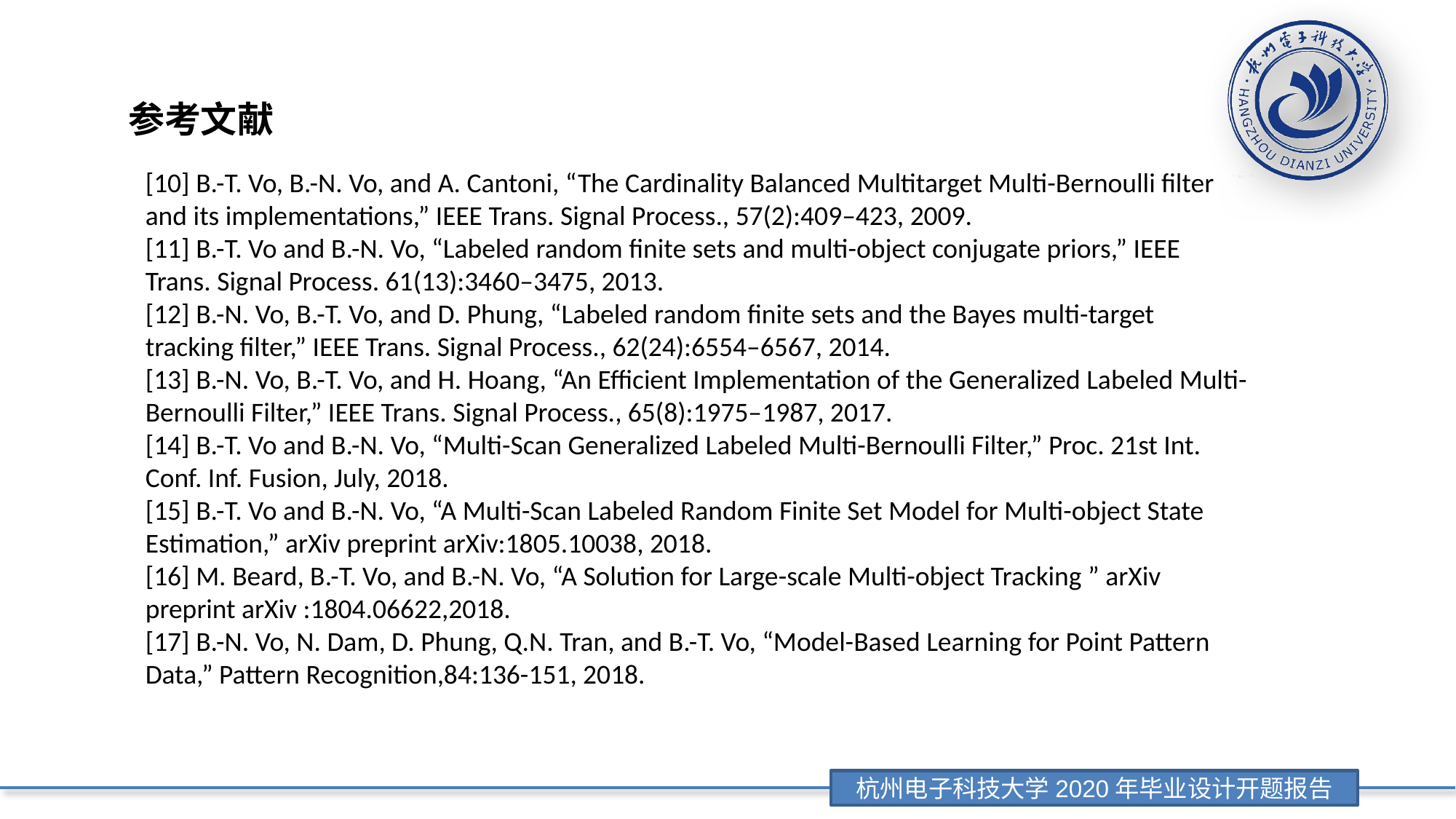

参考文献
[10] B.-T. Vo, B.-N. Vo, and A. Cantoni, “The Cardinality Balanced Multitarget Multi-Bernoulli filter and its implementations,” IEEE Trans. Signal Process., 57(2):409–423, 2009.
[11] B.-T. Vo and B.-N. Vo, “Labeled random finite sets and multi-object conjugate priors,” IEEE Trans. Signal Process. 61(13):3460–3475, 2013.
[12] B.-N. Vo, B.-T. Vo, and D. Phung, “Labeled random finite sets and the Bayes multi-target tracking filter,” IEEE Trans. Signal Process., 62(24):6554–6567, 2014.
[13] B.-N. Vo, B.-T. Vo, and H. Hoang, “An Efficient Implementation of the Generalized Labeled Multi-Bernoulli Filter,” IEEE Trans. Signal Process., 65(8):1975–1987, 2017.
[14] B.-T. Vo and B.-N. Vo, “Multi-Scan Generalized Labeled Multi-Bernoulli Filter,” Proc. 21st Int. Conf. Inf. Fusion, July, 2018.
[15] B.-T. Vo and B.-N. Vo, “A Multi-Scan Labeled Random Finite Set Model for Multi-object State Estimation,” arXiv preprint arXiv:1805.10038, 2018.
[16] M. Beard, B.-T. Vo, and B.-N. Vo, “A Solution for Large-scale Multi-object Tracking ” arXiv preprint arXiv :1804.06622,2018.
[17] B.-N. Vo, N. Dam, D. Phung, Q.N. Tran, and B.-T. Vo, “Model-Based Learning for Point Pattern Data,” Pattern Recognition,84:136-151, 2018.